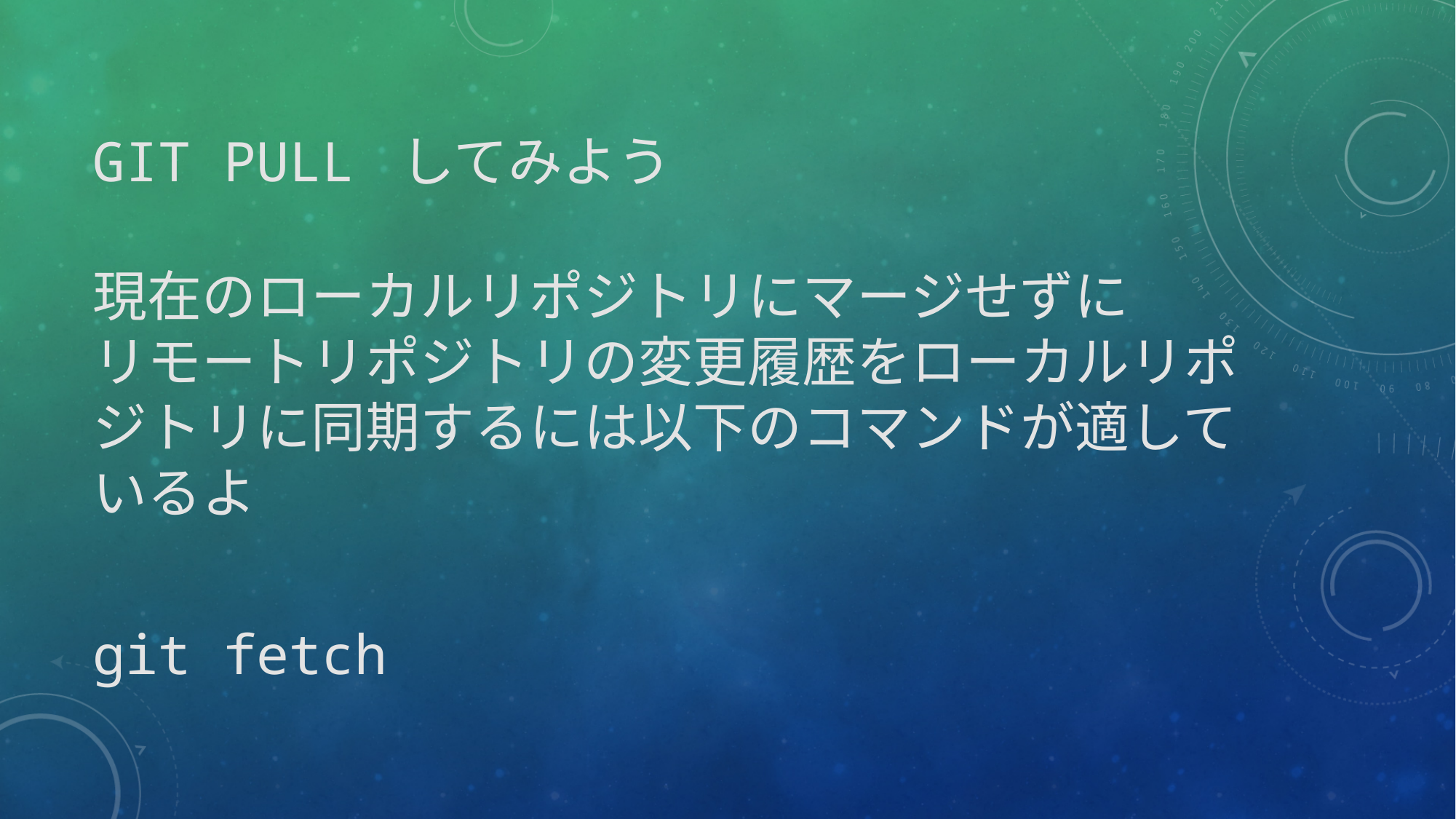

# git pull してみよう
現在のローカルリポジトリにマージせずに
リモートリポジトリの変更履歴をローカルリポジトリに同期するには以下のコマンドが適しているよ

git fetch